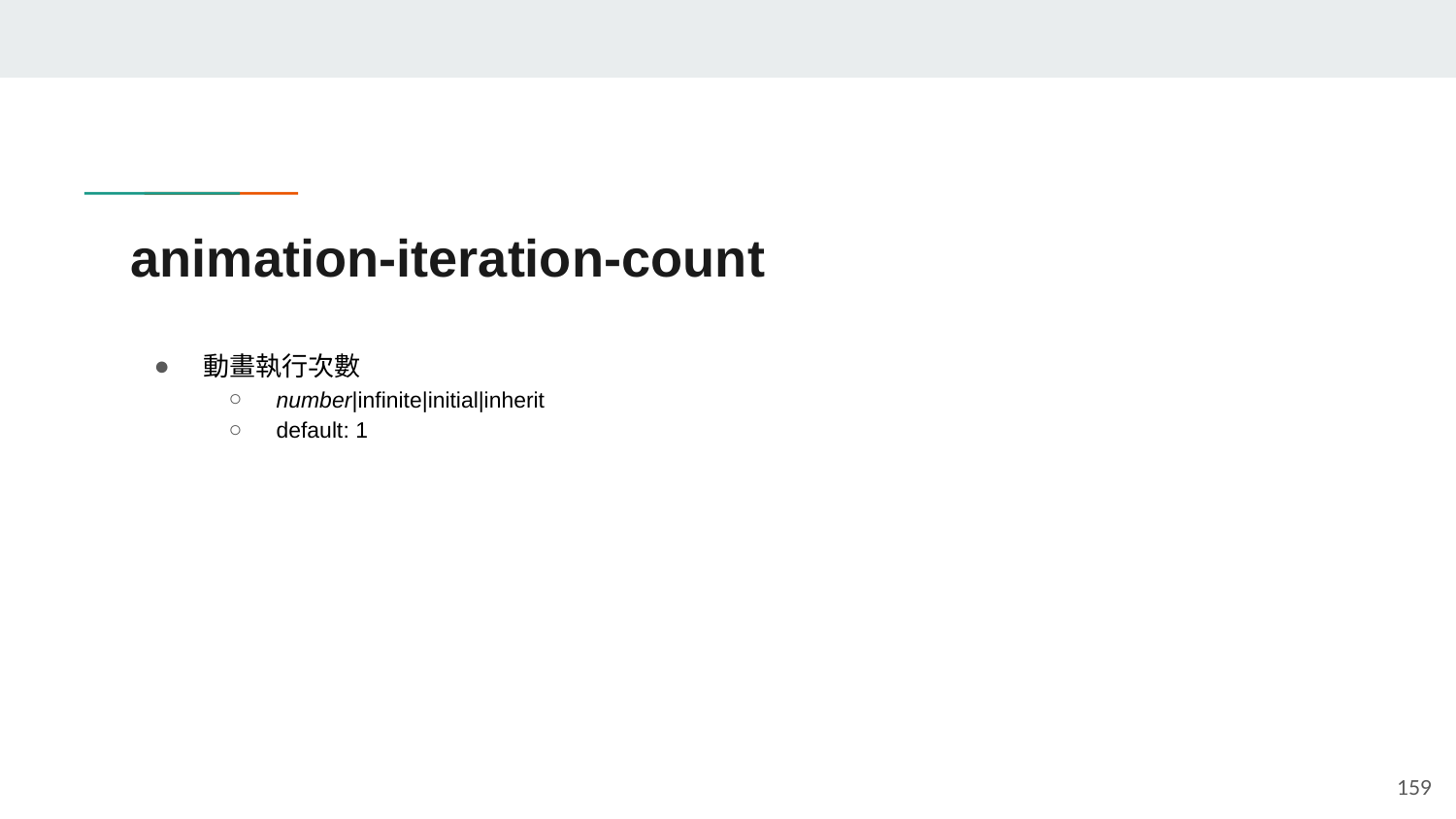

# animation-iteration-count
動畫執行次數
number|infinite|initial|inherit
default: 1

159